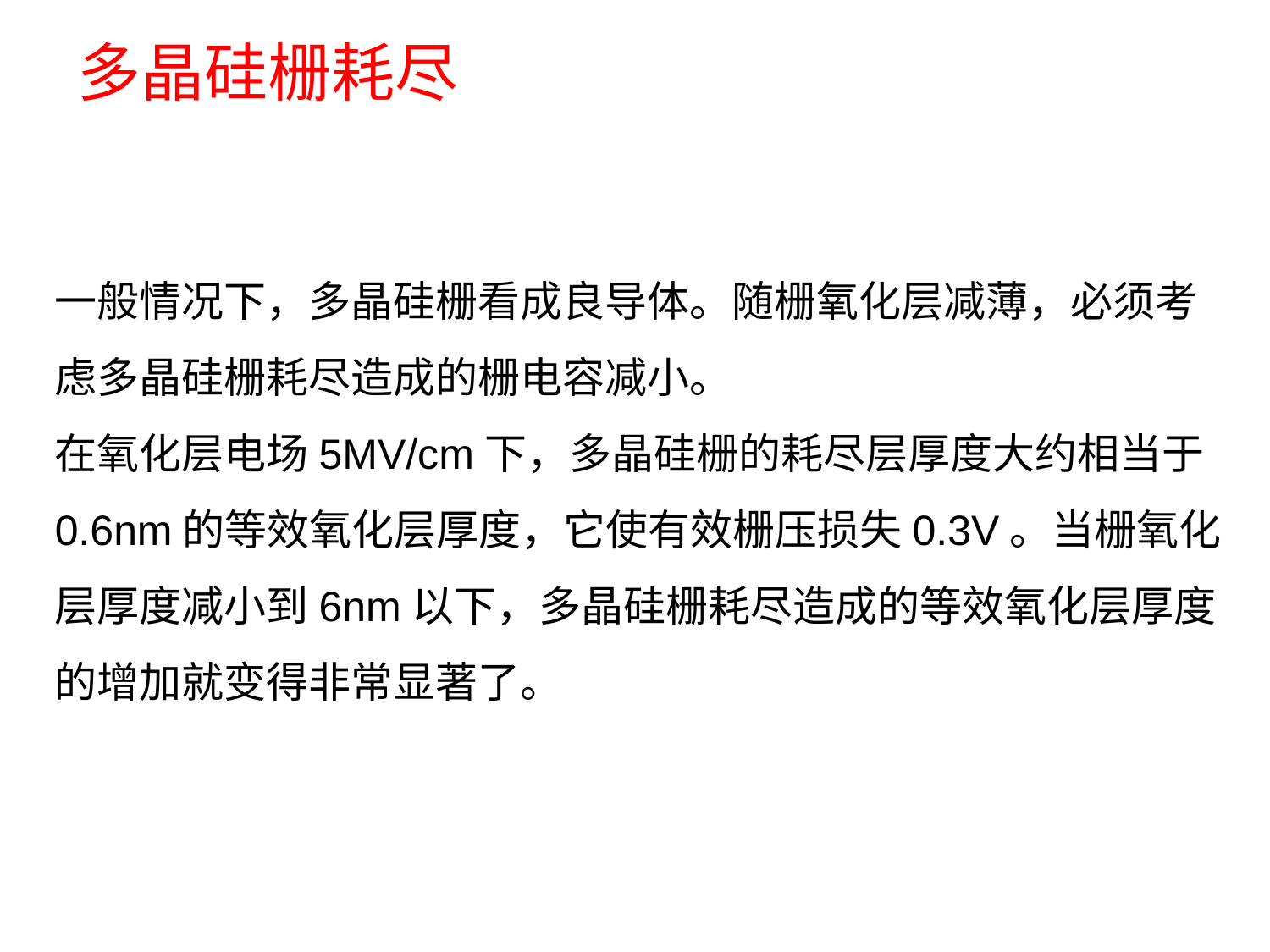

多晶硅栅耗尽
一般情况下，多晶硅栅看成良导体。随栅氧化层减薄，必须考虑多晶硅栅耗尽造成的栅电容减小。
在氧化层电场5MV/cm下，多晶硅栅的耗尽层厚度大约相当于0.6nm的等效氧化层厚度，它使有效栅压损失0.3V。当栅氧化层厚度减小到6nm以下，多晶硅栅耗尽造成的等效氧化层厚度的增加就变得非常显著了。
51